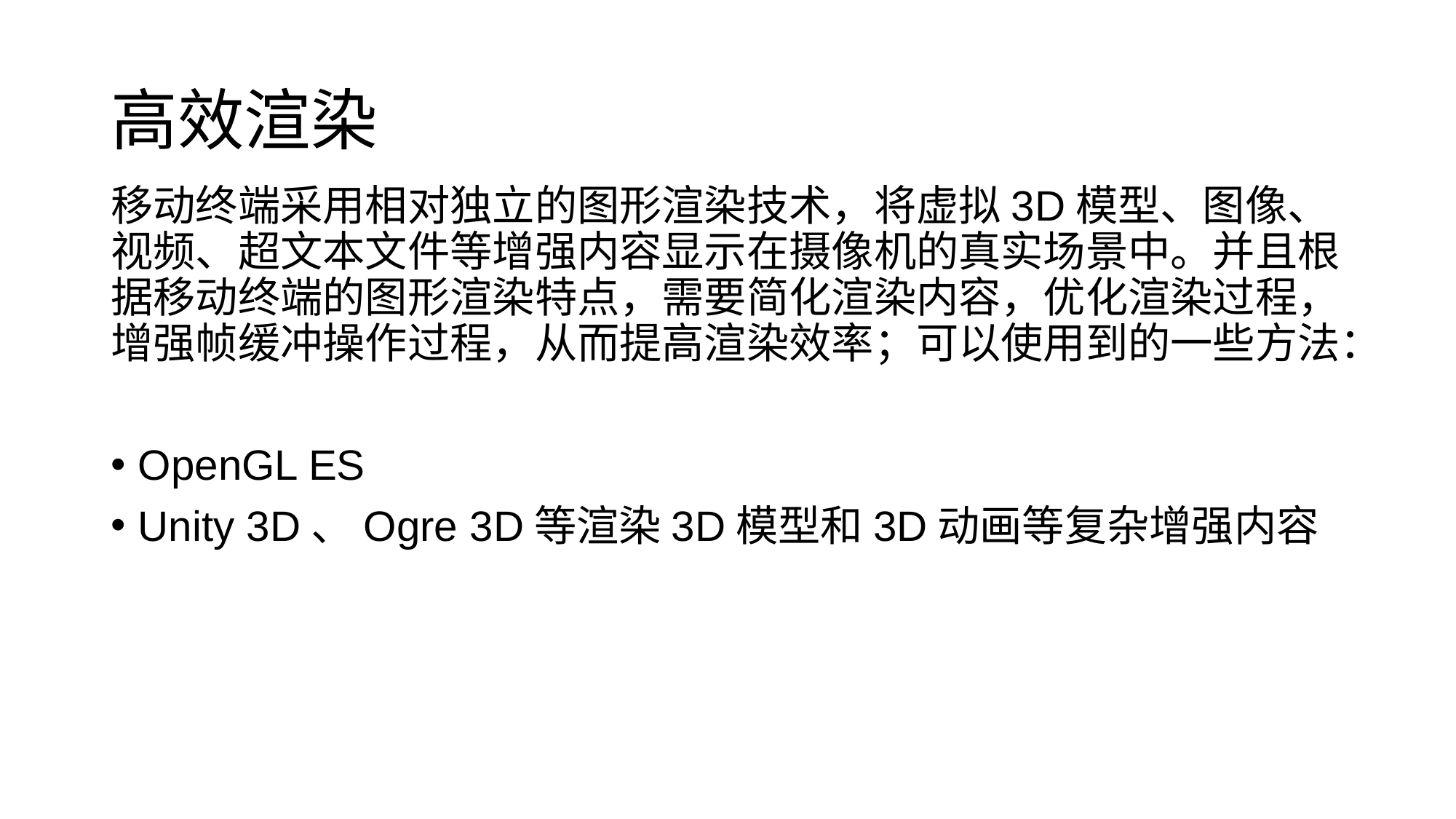

# 高效渲染
移动终端采用相对独立的图形渲染技术，将虚拟3D模型、图像、视频、超文本文件等增强内容显示在摄像机的真实场景中。并且根据移动终端的图形渲染特点，需要简化渲染内容，优化渲染过程，增强帧缓冲操作过程，从而提高渲染效率；可以使用到的一些方法：

OpenGL ES
Unity 3D、Ogre 3D等渲染3D模型和3D动画等复杂增强内容